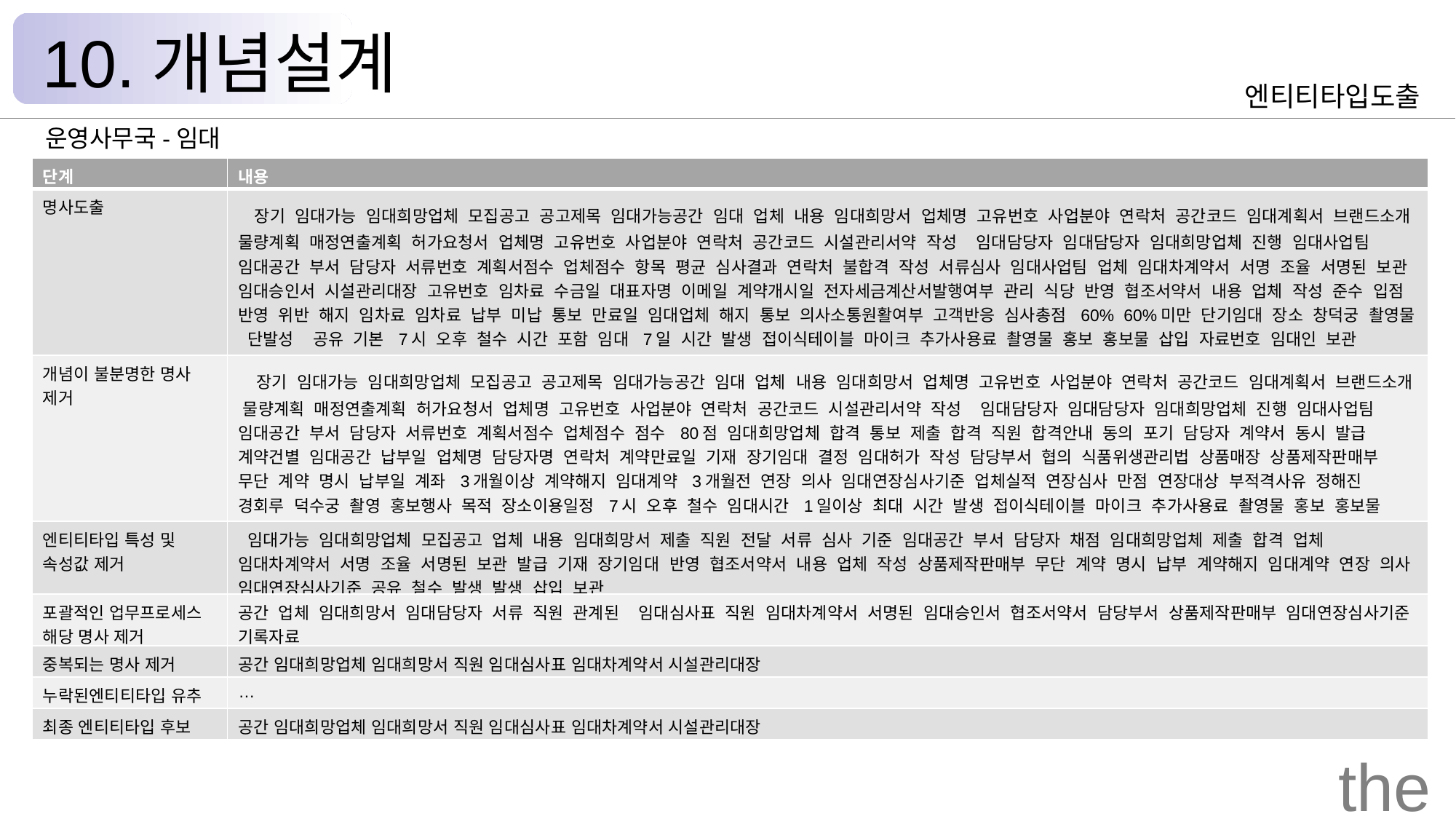

10.개념설계

엔티티타입도출
운영사무국-임대
| 단계 | 내용 |
| --- | --- |
| 명사도출 | 장기  임대가능  임대희망업체  모집공고  공고제목  임대가능공간  임대  업체  내용  임대희망서  업체명  고유번호  사업분야  연락처  공간코드  임대계획서  브랜드소개  물량계획  매정연출계획  허가요청서  업체명  고유번호  사업분야  연락처  공간코드  시설관리서약  작성    임대담당자  임대담당자  임대희망업체  진행  임대사업팀  임대공간  부서  담당자  서류번호  계획서점수  업체점수  항목  평균  심사결과  연락처  불합격  작성  서류심사  임대사업팀  업체  임대차계약서  서명  조율  서명된  보관  임대승인서  시설관리대장  고유번호  임차료  수금일  대표자명  이메일  계약개시일  전자세금계산서발행여부  관리  식당  반영  협조서약서  내용  업체  작성  준수  입점  반영  위반  해지  임차료  임차료  납부  미납  통보  만료일  임대업체  해지  통보  의사소통원활여부  고객반응  심사총점  60%  60%미만  단기임대  장소  창덕궁  촬영물  단발성    공유  기본  7시  오후  철수  시간  포함  임대  7일  시간  발생  접이식테이블  마이크  추가사용료  촬영물  홍보  홍보물  삽입  자료번호  임대인  보관 |
| 개념이 불분명한 명사 제거 | 장기 임대가능 임대희망업체 모집공고 공고제목 임대가능공간 임대 업체 내용 임대희망서 업체명 고유번호 사업분야 연락처 공간코드 임대계획서 브랜드소개 물량계획 매정연출계획 허가요청서 업체명 고유번호 사업분야 연락처 공간코드 시설관리서약 작성 임대담당자 임대담당자 임대희망업체 진행 임대사업팀 임대공간 부서 담당자 서류번호 계획서점수 업체점수 점수 80점 임대희망업체 합격 통보 제출 합격 직원 합격안내 동의 포기 담당자 계약서 동시 발급 계약건별 임대공간 납부일 업체명 담당자명 연락처 계약만료일 기재 장기임대 결정 임대허가 작성 담당부서 협의 식품위생관리법 상품매장 상품제작판매부 무단 계약 명시 납부일 계좌 3개월이상 계약해지 임대계약 3개월전 연장 의사 임대연장심사기준 업체실적 연장심사 만점 연장대상 부적격사유 정해진 경회루 덕수궁 촬영 홍보행사 목적 장소이용일정 7시 오후 철수 임대시간 1일이상 최대 시간 발생 접이식테이블 마이크 추가사용료 촬영물 홍보 홍보물 삽입 자료번호 임대인 보관 |
| 엔티티타입 특성 및 속성값 제거 | 임대가능 임대희망업체 모집공고 업체 내용 임대희망서 제출 직원 전달 서류 심사 기준 임대공간 부서 담당자 채점 임대희망업체 제출 합격 업체 임대차계약서 서명 조율 서명된 보관 발급 기재 장기임대 반영 협조서약서 내용 업체 작성 상품제작판매부 무단 계약 명시 납부 계약해지 임대계약 연장 의사 임대연장심사기준 공유 철수 발생 발생 삽입 보관 |
| 포괄적인 업무프로세스 해당 명사 제거 | 공간 업체 임대희망서 임대담당자 서류 직원 관계된 임대심사표 직원 임대차계약서 서명된 임대승인서 협조서약서 담당부서 상품제작판매부 임대연장심사기준 기록자료 |
| 중복되는 명사 제거 | 공간 임대희망업체 임대희망서 직원 임대심사표 임대차계약서 시설관리대장 |
| 누락된엔티티타입 유추 | … |
| 최종 엔티티타입 후보 | 공간 임대희망업체 임대희망서 직원 임대심사표 임대차계약서 시설관리대장 |
the Palace